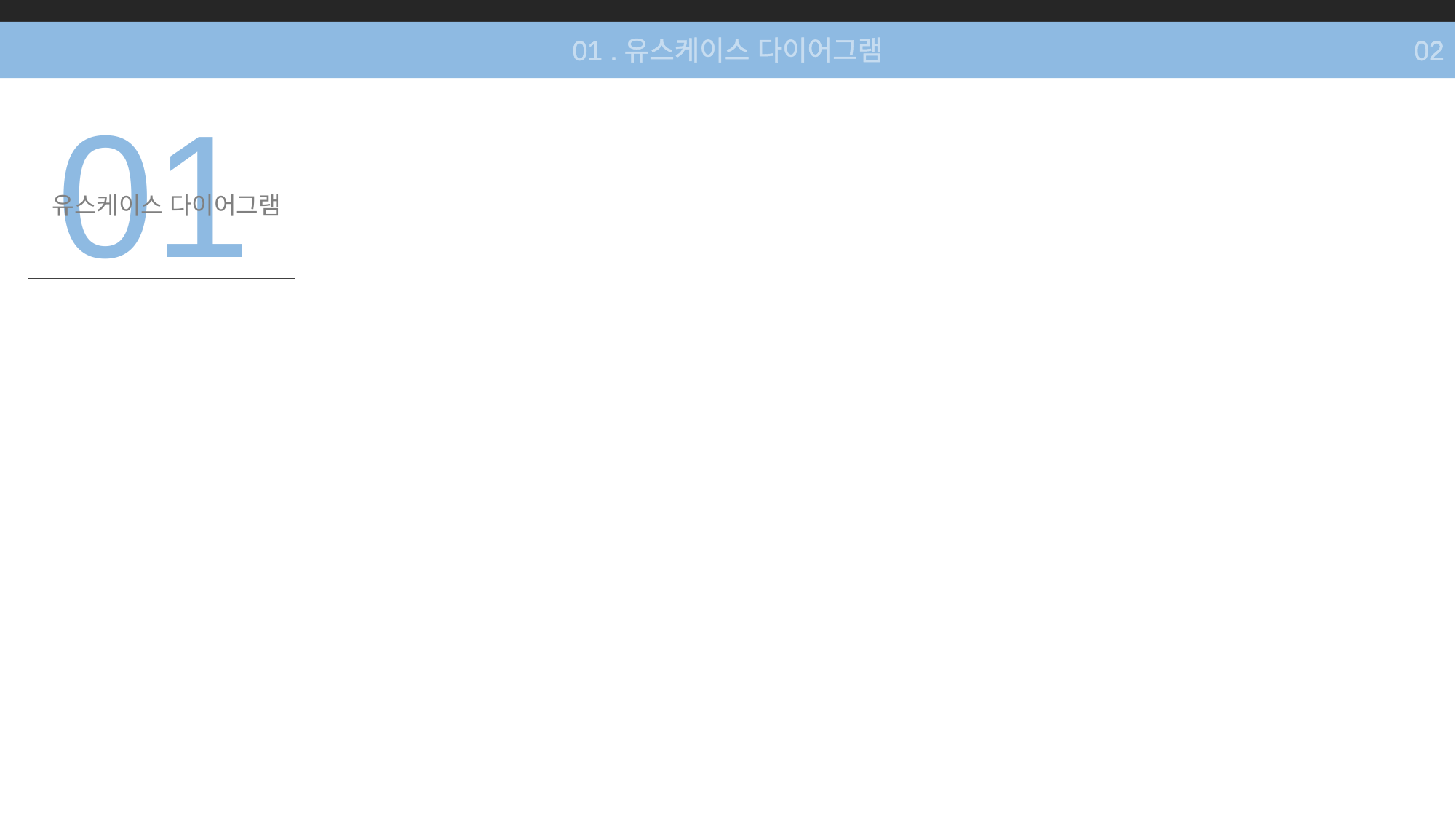

01 .유스케이스 다이어그램
02
01
유스케이스 다이어그램